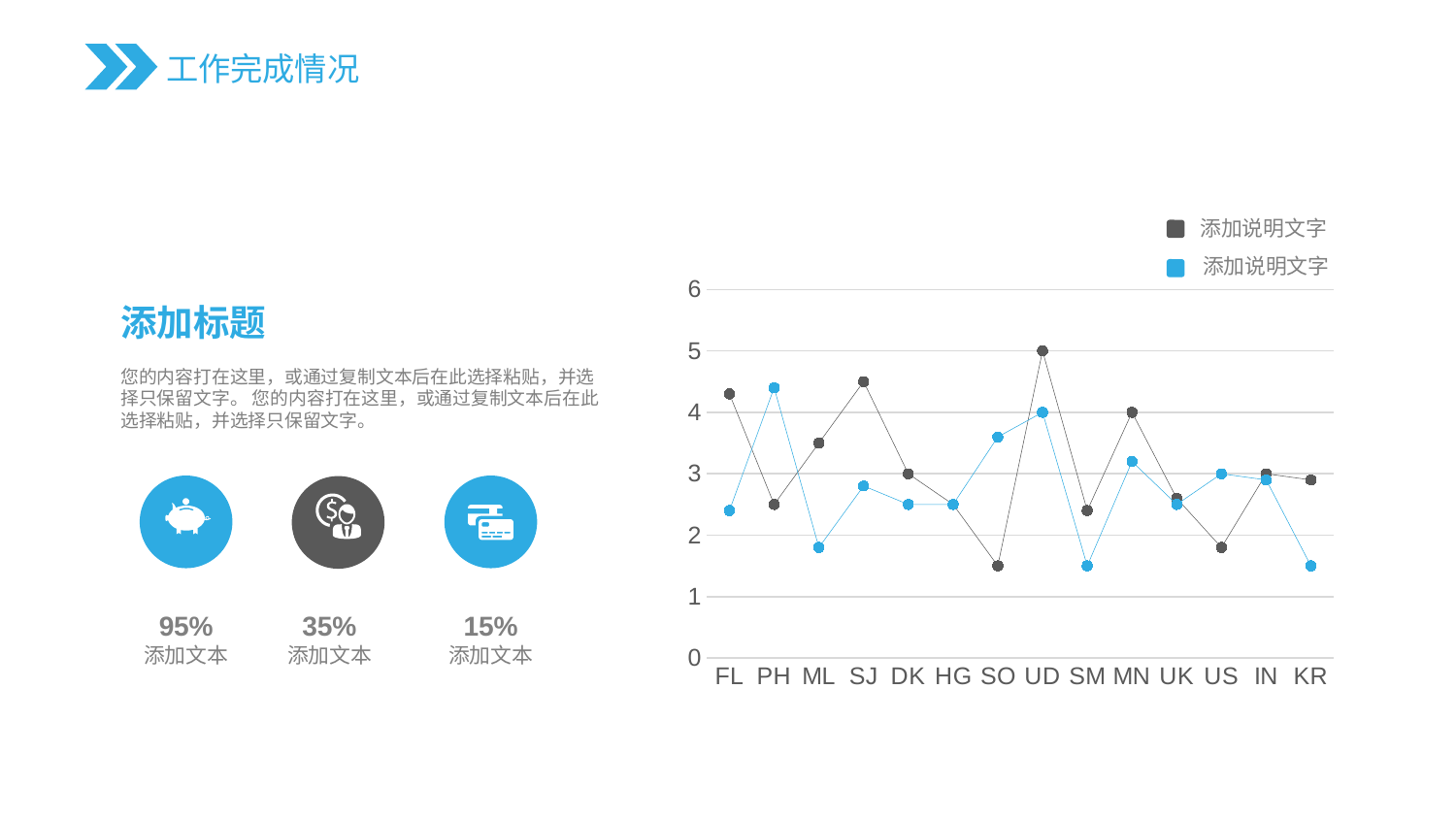

添加说明文字

添加说明文字

### Chart

| Category | Series 1 | Series 2 |
|---|---|---|
| FL | 4.3 | 2.4 |
| PH | 2.5 | 4.4 |
| ML | 3.5 | 1.8 |
| SJ | 4.5 | 2.8 |
| DK | 3.0 | 2.5 |
| HG | 2.5 | 2.5 |
| SO | 1.5 | 3.6 |
| UD | 5.0 | 4.0 |
| SM | 2.4 | 1.5 |
| MN | 4.0 | 3.2 |
| UK | 2.6 | 2.5 |
| US | 1.8 | 3.0 |
| IN | 3.0 | 2.9 |
| KR | 2.9 | 1.5 |
添加标题

您的内容打在这里，或通过复制文本后在此选择粘贴，并选择只保留文字。 您的内容打在这里，或通过复制文本后在此选择粘贴，并选择只保留文字。

15%
添加文本
95%
添加文本
35%
添加文本